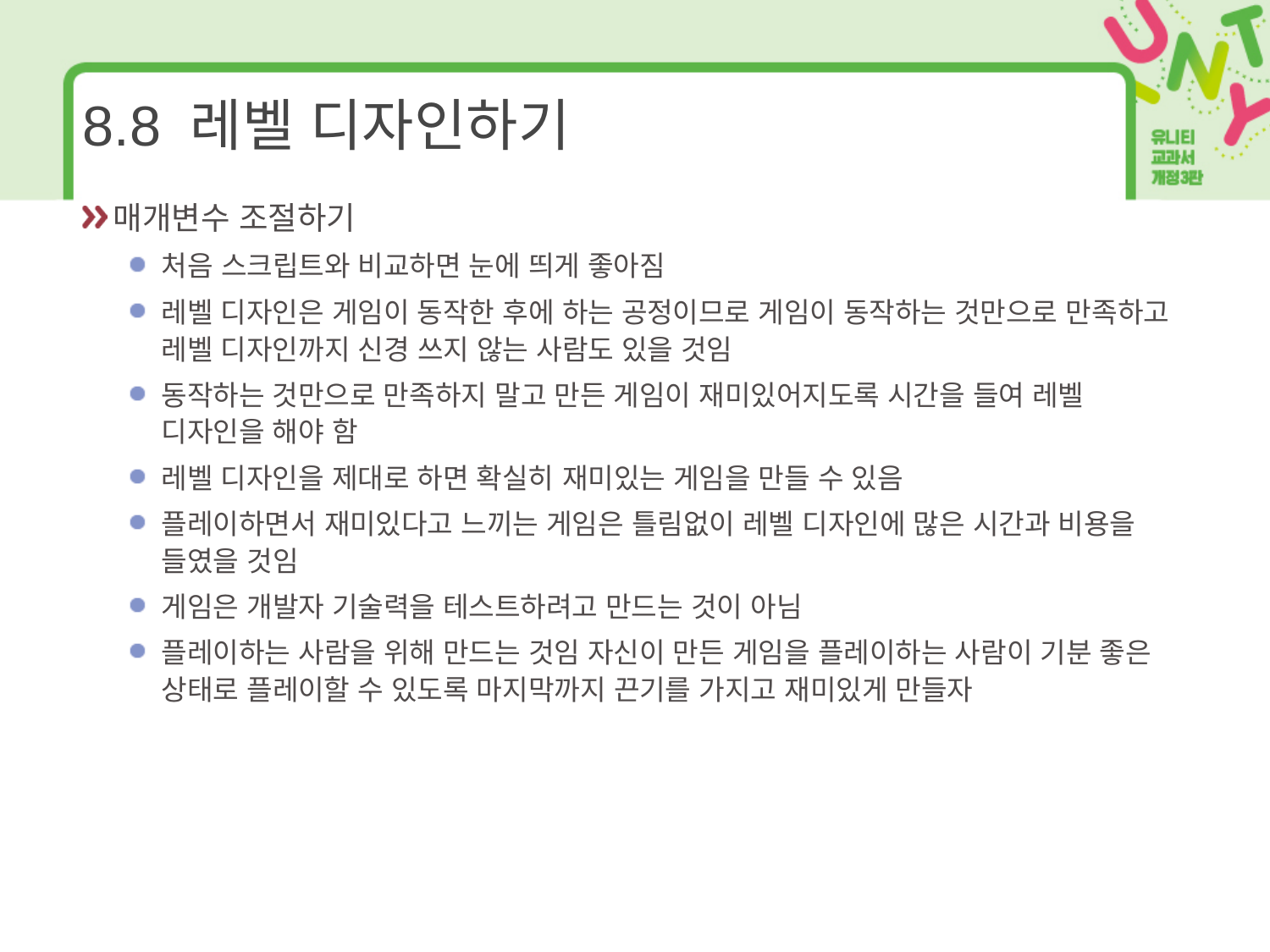

# 8.8 레벨 디자인하기
매개변수 조절하기
처음 스크립트와 비교하면 눈에 띄게 좋아짐
레벨 디자인은 게임이 동작한 후에 하는 공정이므로 게임이 동작하는 것만으로 만족하고 레벨 디자인까지 신경 쓰지 않는 사람도 있을 것임
동작하는 것만으로 만족하지 말고 만든 게임이 재미있어지도록 시간을 들여 레벨 디자인을 해야 함
레벨 디자인을 제대로 하면 확실히 재미있는 게임을 만들 수 있음
플레이하면서 재미있다고 느끼는 게임은 틀림없이 레벨 디자인에 많은 시간과 비용을 들였을 것임
게임은 개발자 기술력을 테스트하려고 만드는 것이 아님
플레이하는 사람을 위해 만드는 것임 자신이 만든 게임을 플레이하는 사람이 기분 좋은 상태로 플레이할 수 있도록 마지막까지 끈기를 가지고 재미있게 만들자